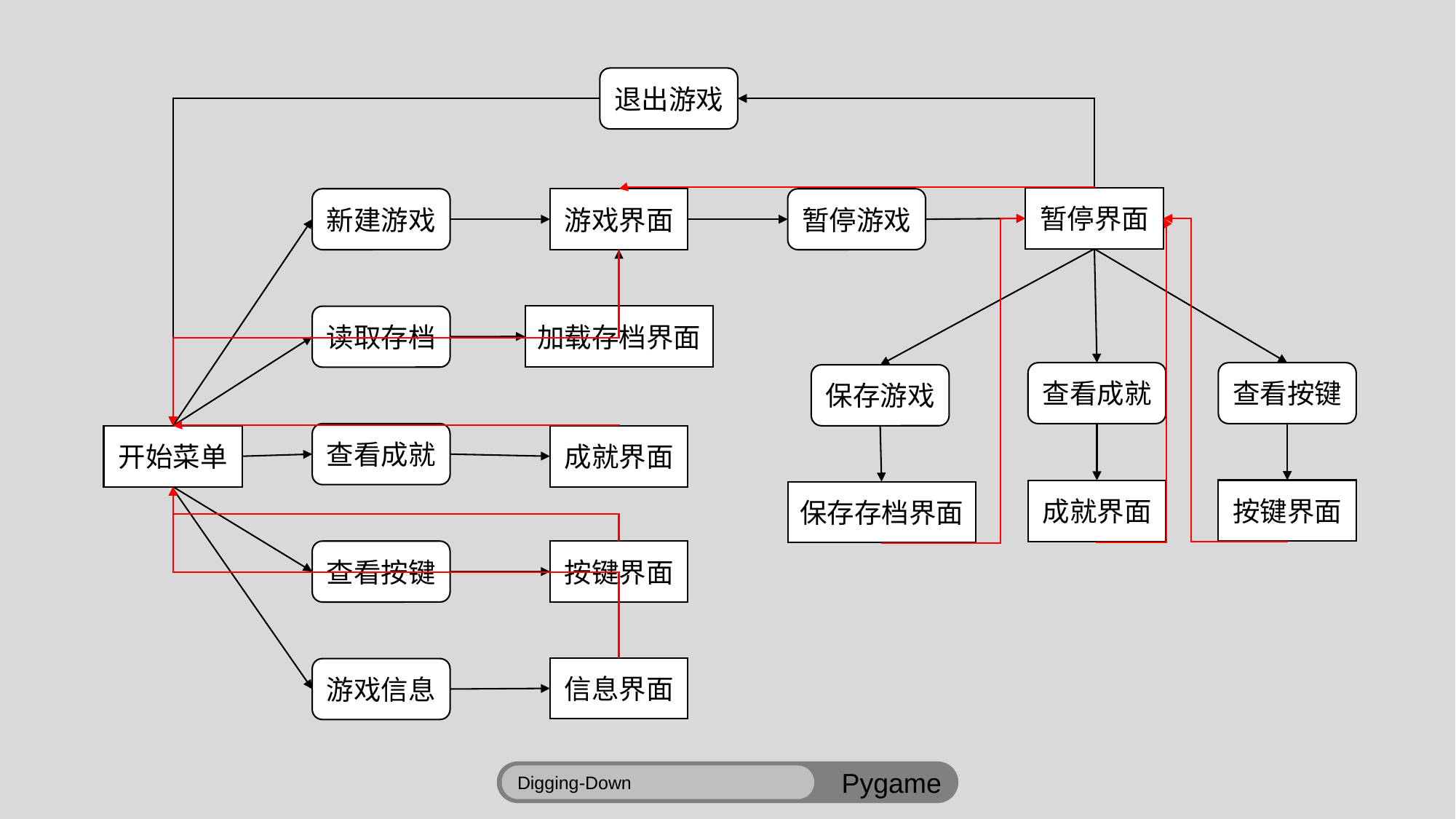

退出游戏
暂停界面
游戏界面
新建游戏
暂停游戏
加载存档界面
读取存档
查看成就
查看按键
保存游戏
查看成就
开始菜单
开始菜单
成就界面
按键界面
成就界面
保存存档界面
按键界面
查看按键
信息界面
游戏信息
Pygame
Digging-Down